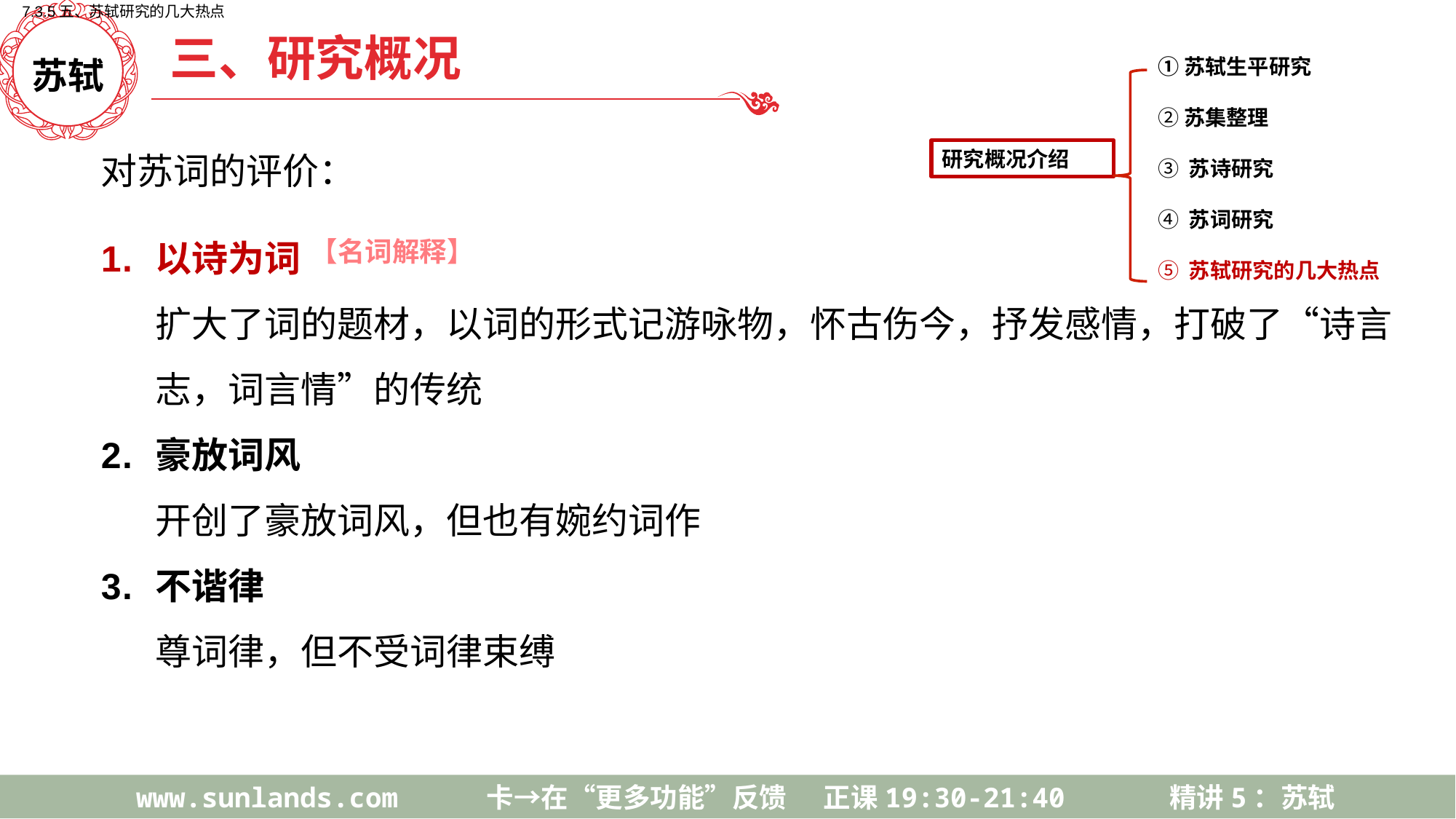

7.3.5五、苏轼研究的几大热点

三、研究概况
苏轼
①苏轼生平研究

②苏集整理

③ 苏诗研究

④ 苏词研究

⑤ 苏轼研究的几大热点

研究概况介绍

对苏词的评价：
以诗为词
扩大了词的题材，以词的形式记游咏物，怀古伤今，抒发感情，打破了“诗言志，词言情”的传统
豪放词风
开创了豪放词风，但也有婉约词作
不谐律
尊词律，但不受词律束缚
【名词解释】